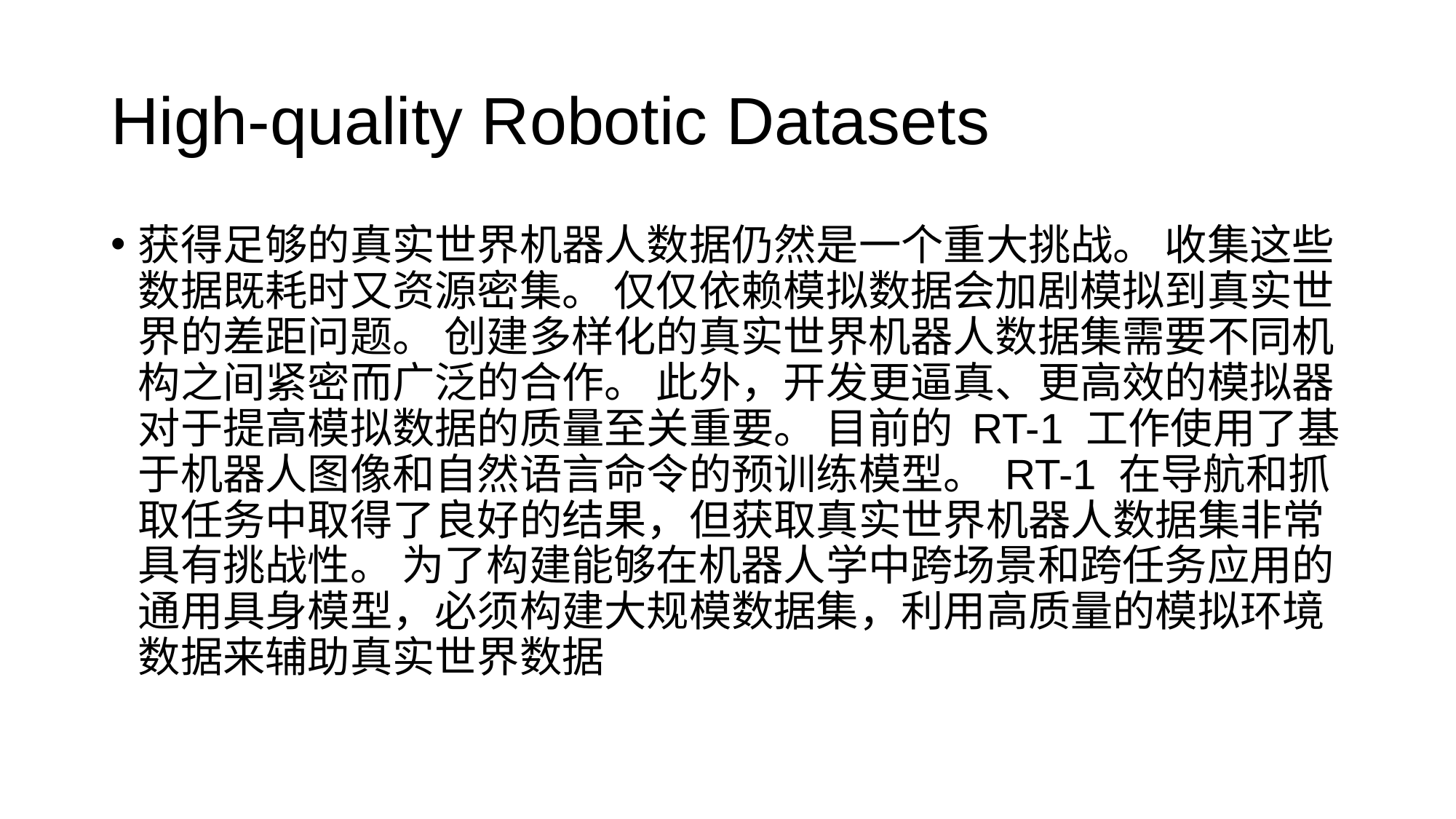

# High-quality Robotic Datasets
获得足够的真实世界机器人数据仍然是一个重大挑战。 收集这些数据既耗时又资源密集。 仅仅依赖模拟数据会加剧模拟到真实世界的差距问题。 创建多样化的真实世界机器人数据集需要不同机构之间紧密而广泛的合作。 此外，开发更逼真、更高效的模拟器对于提高模拟数据的质量至关重要。 目前的 RT-1 工作使用了基于机器人图像和自然语言命令的预训练模型。 RT-1 在导航和抓取任务中取得了良好的结果，但获取真实世界机器人数据集非常具有挑战性。 为了构建能够在机器人学中跨场景和跨任务应用的通用具身模型，必须构建大规模数据集，利用高质量的模拟环境数据来辅助真实世界数据